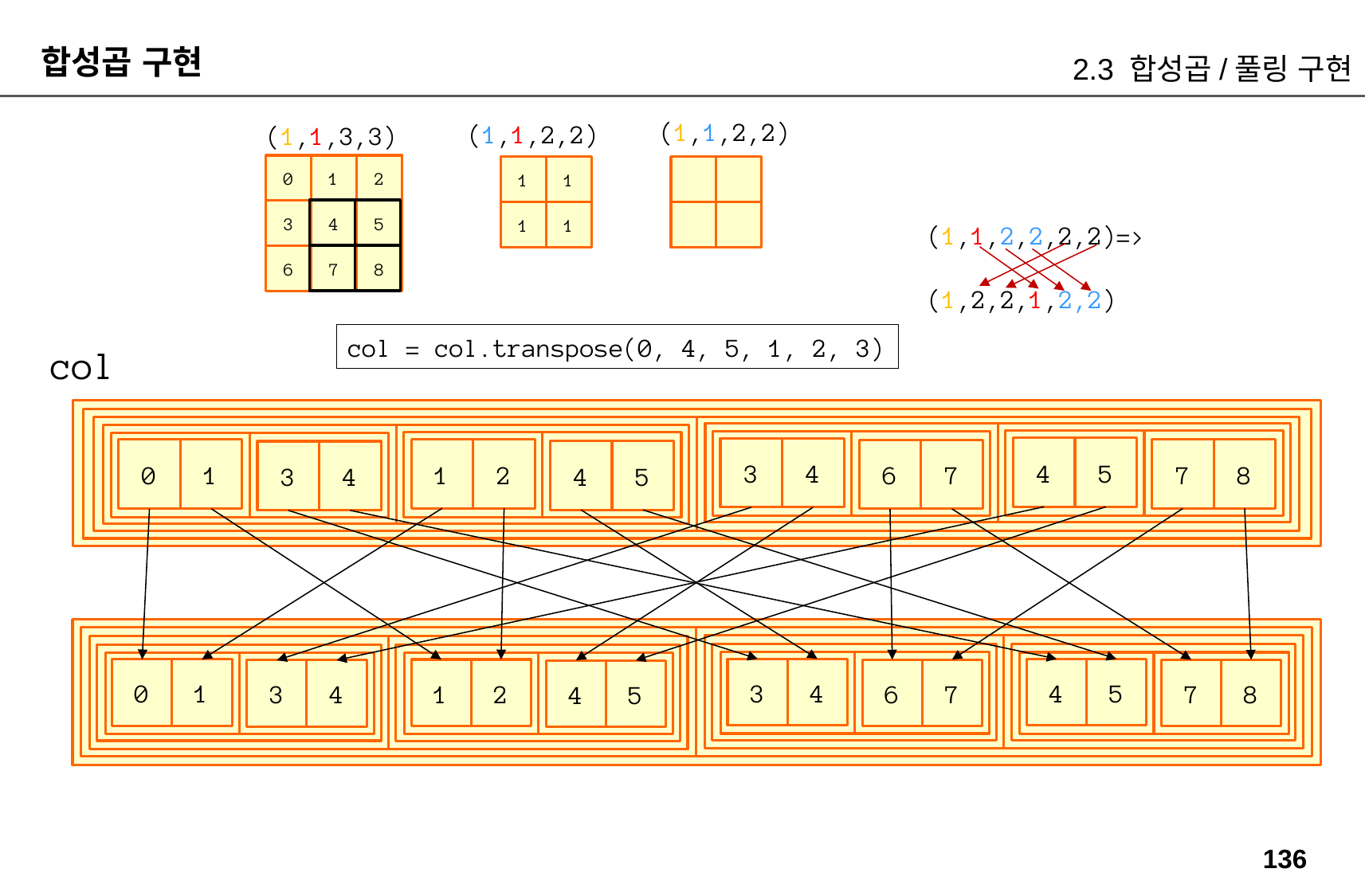

합성곱 구현
2.3 합성곱/풀링 구현
(1,1,2,2)
(1,1,2,2)
(1,1,3,3)
0
1
2
1
1

3
4
5
1
1

(1,1,2,2,2,2)=>

(1,2,2,1,2,2)
6
7
8
col = col.transpose(0, 4, 5, 1, 2, 3)
col

4
5
3
4
1
2
7
8
0
1
6
7
4
5
3
4

3
4
4
5
0
1
1
2
6
7
7
8
3
4
4
5